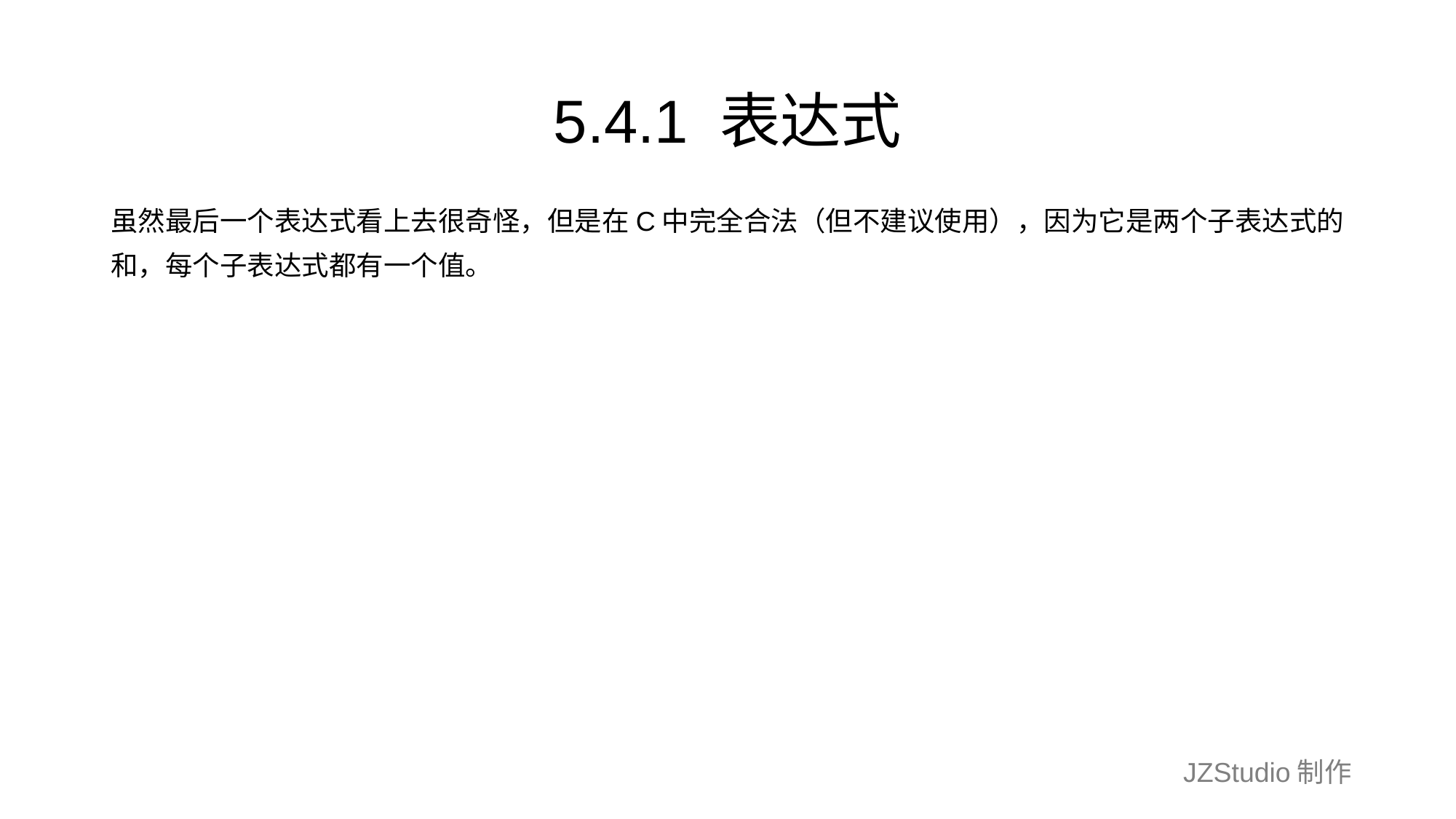

# 5.4.1 表达式
虽然最后一个表达式看上去很奇怪，但是在C中完全合法（但不建议使用），因为它是两个子表达式的
和，每个子表达式都有一个值。